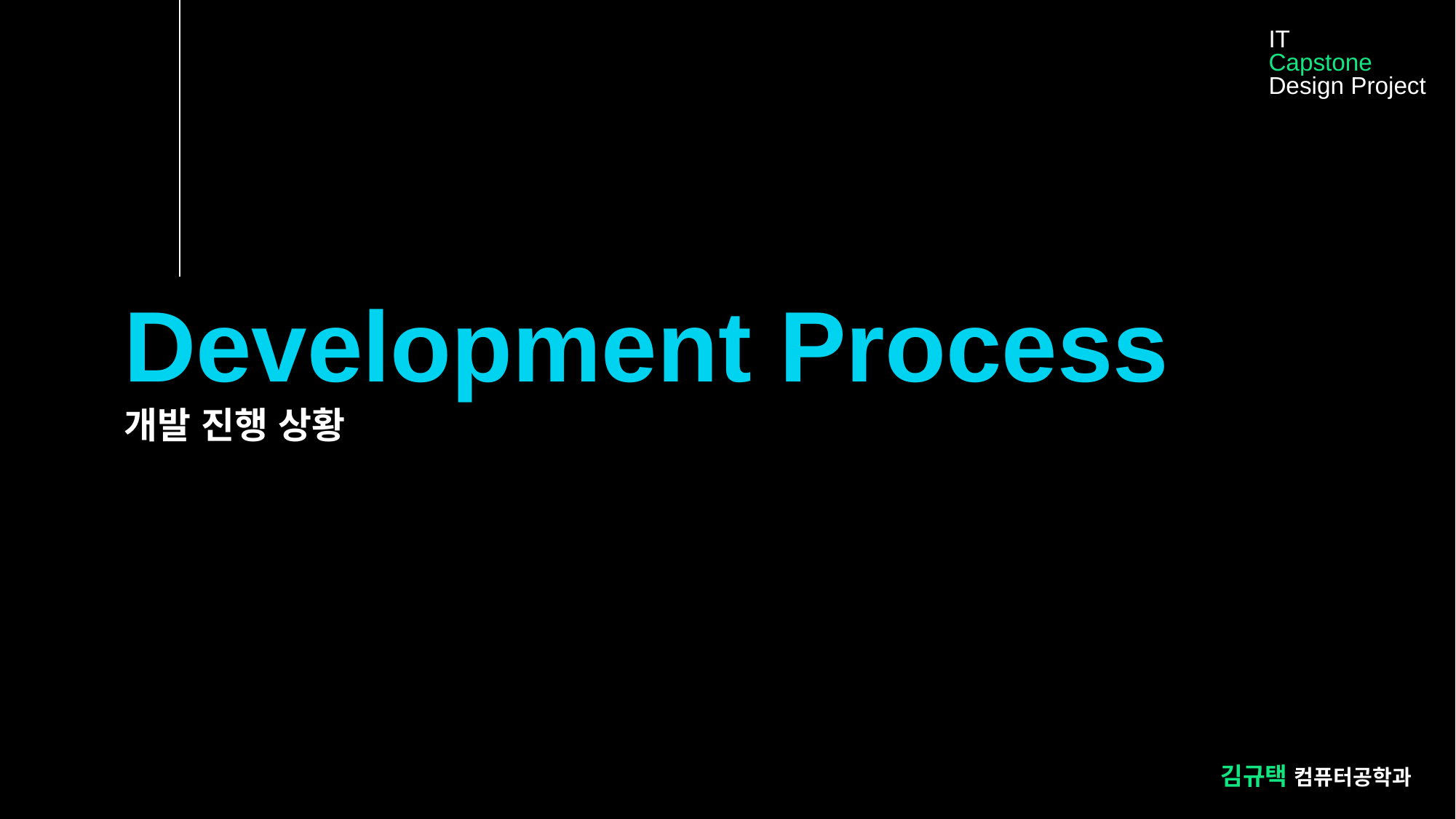

IT
Capstone
Design Project
Development Process
개발 진행 상황
김규택 컴퓨터공학과